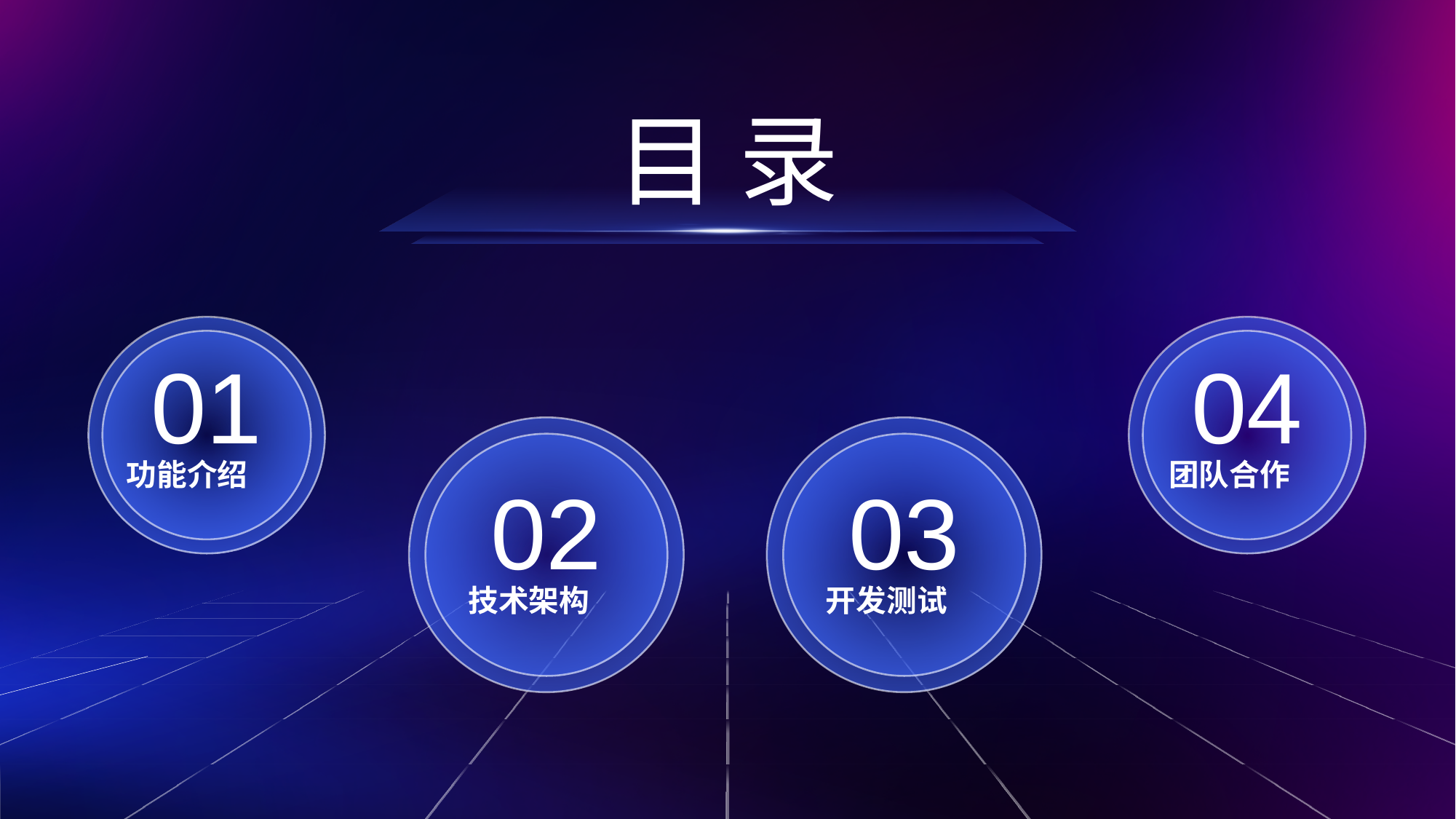

目 录
01
04
功能介绍
团队合作
02
03
技术架构
开发测试